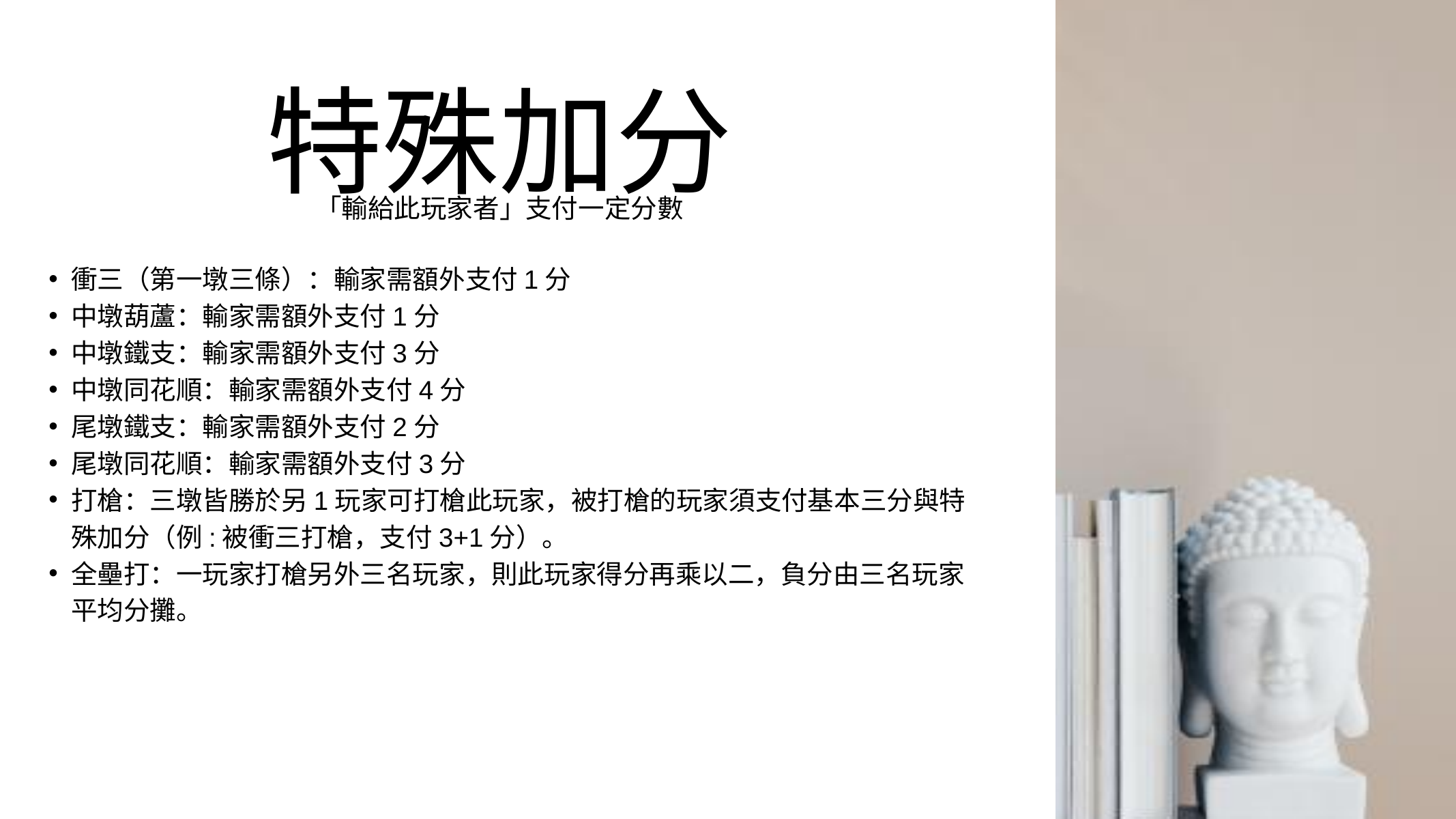

特殊加分
「輸給此玩家者」支付一定分數
衝三（第一墩三條）：輸家需額外支付1分
中墩葫蘆：輸家需額外支付1分
中墩鐵支：輸家需額外支付3分
中墩同花順：輸家需額外支付4分
尾墩鐵支：輸家需額外支付2分
尾墩同花順：輸家需額外支付3分
打槍：三墩皆勝於另1玩家可打槍此玩家，被打槍的玩家須支付基本三分與特殊加分（例:被衝三打槍，支付3+1分）。
全壘打：一玩家打槍另外三名玩家，則此玩家得分再乘以二，負分由三名玩家平均分攤。